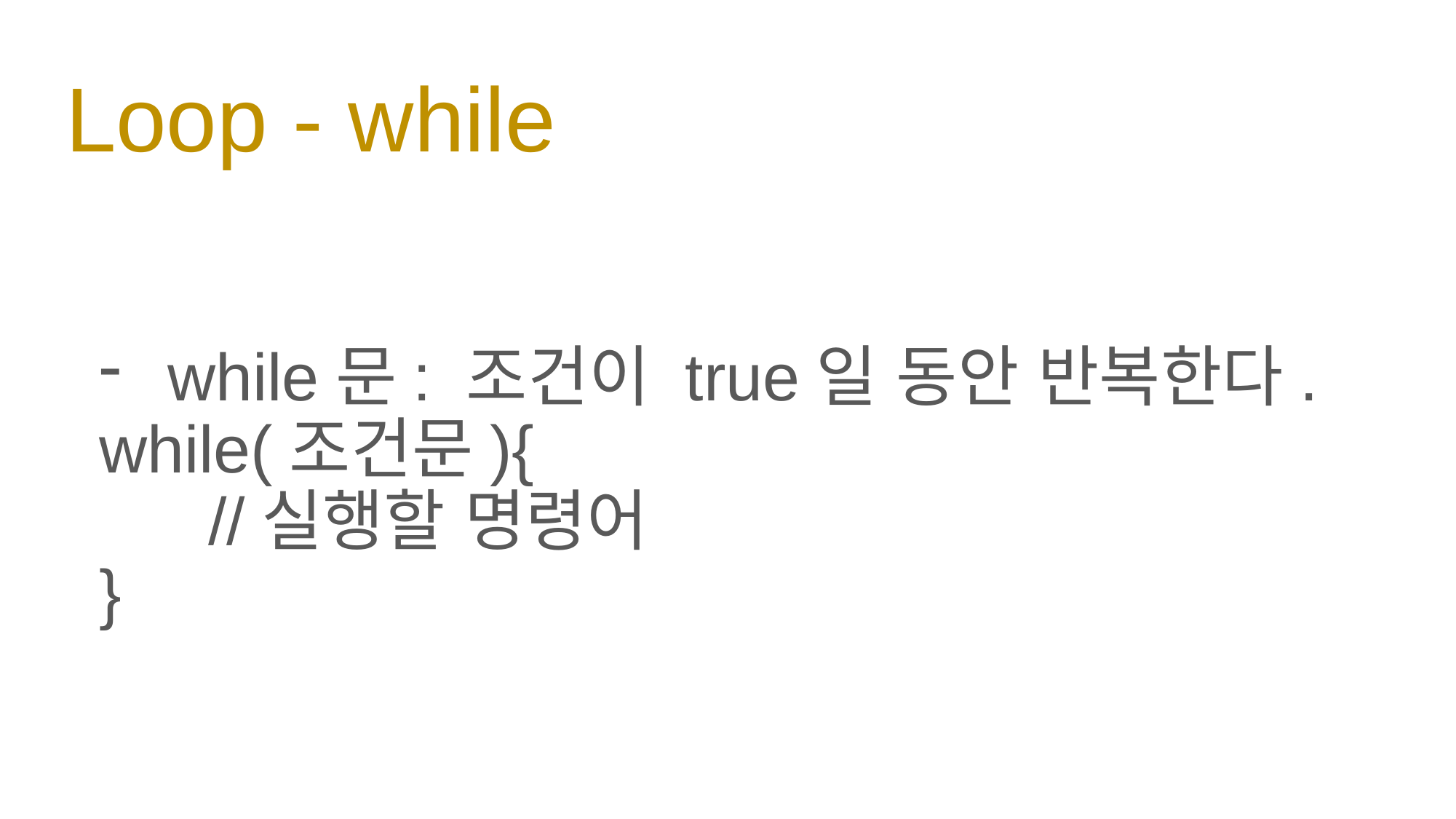

# Loop - while
while문: 조건이 true일 동안 반복한다.
while(조건문){
	//실행할 명령어
}